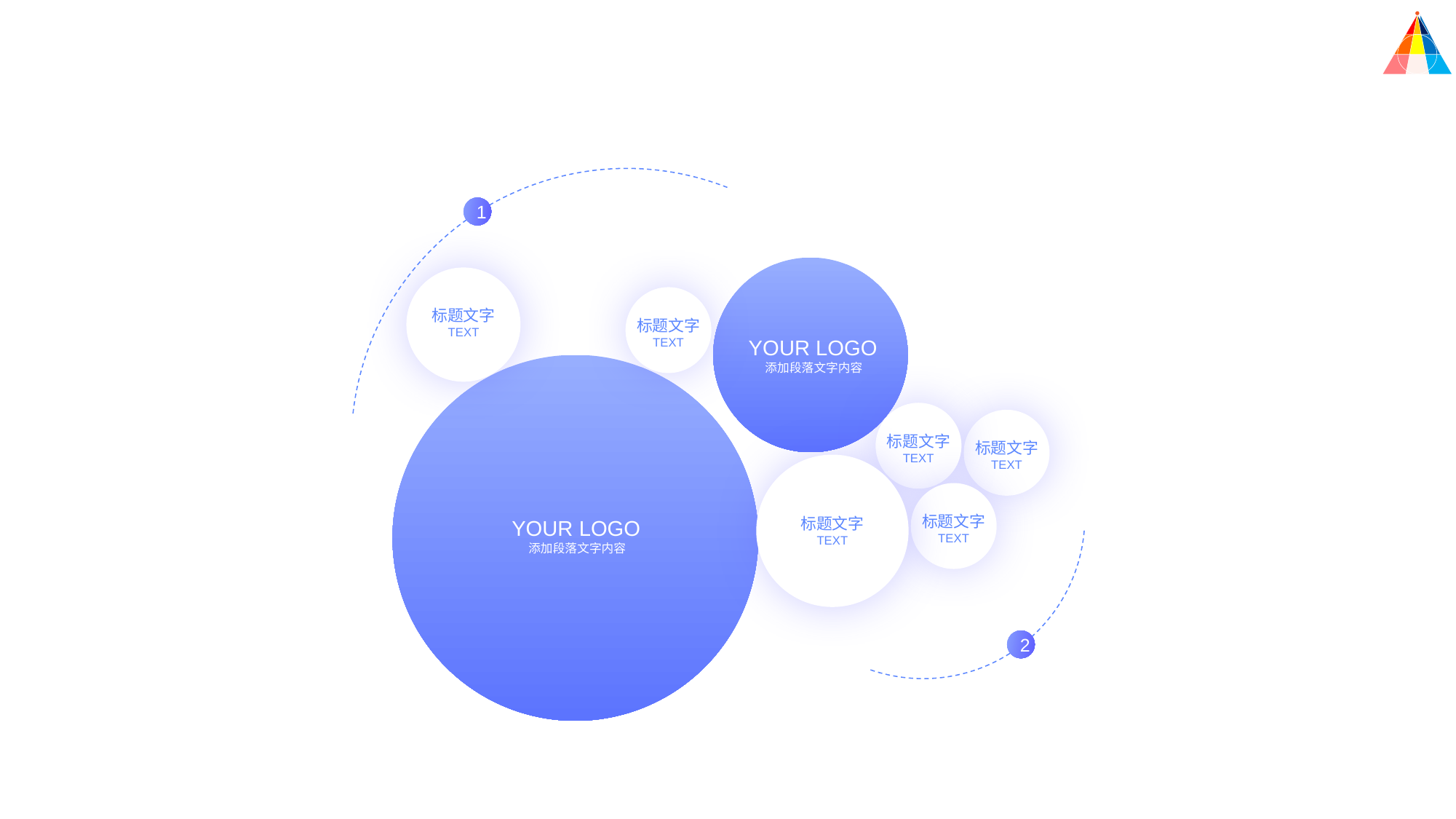

标题文字
TEXT

标题文字
TEXT

标题文字
TEXT
标题文字
TEXT

标题文字
TEXT

标题文字
TEXT
1
YOUR LOGO
添加段落文字内容
YOUR LOGO
添加段落文字内容
2